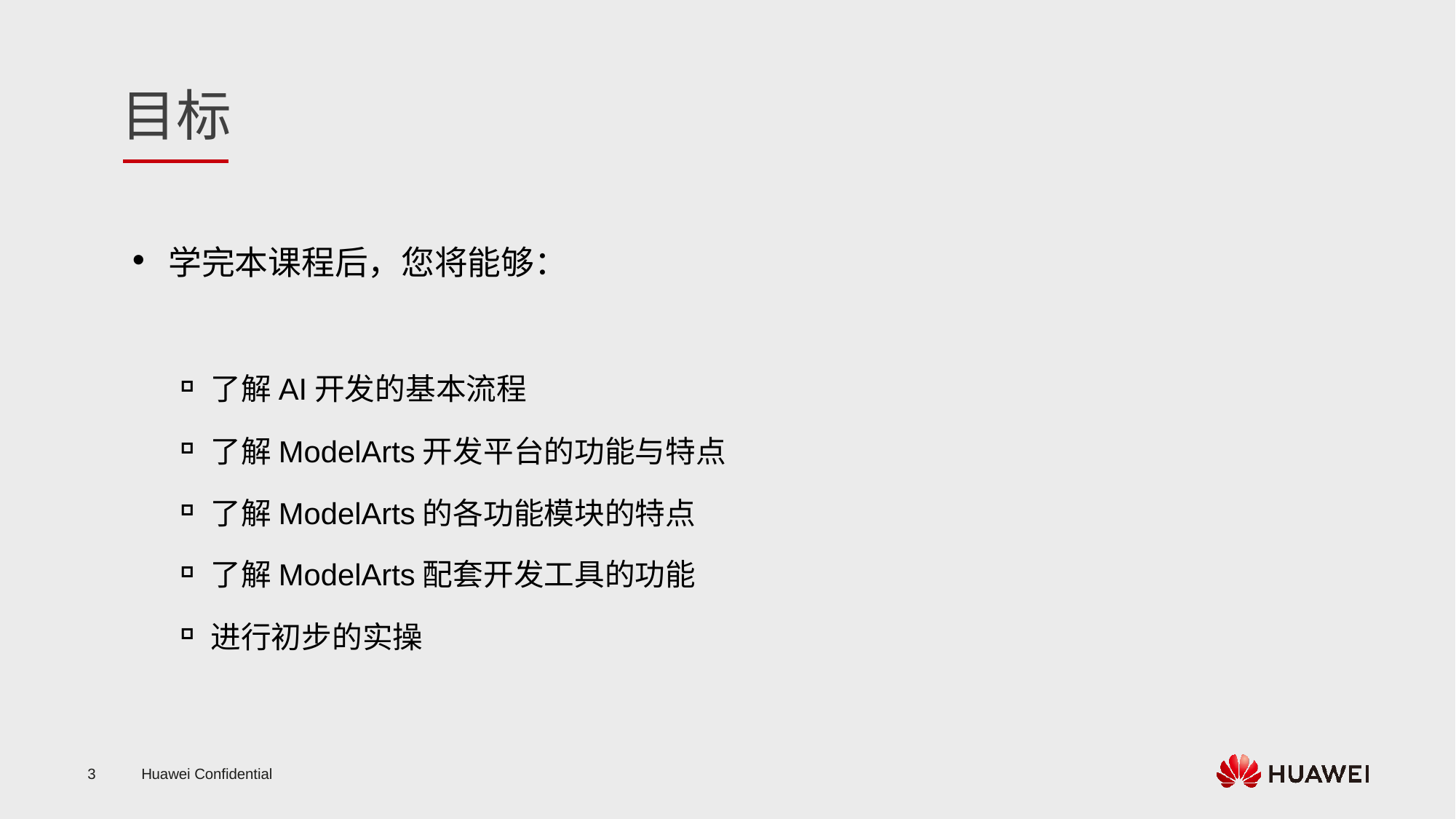

学完本课程后，您将能够：

了解AI开发的基本流程
了解ModelArts开发平台的功能与特点
了解ModelArts的各功能模块的特点
了解ModelArts配套开发工具的功能
进行初步的实操